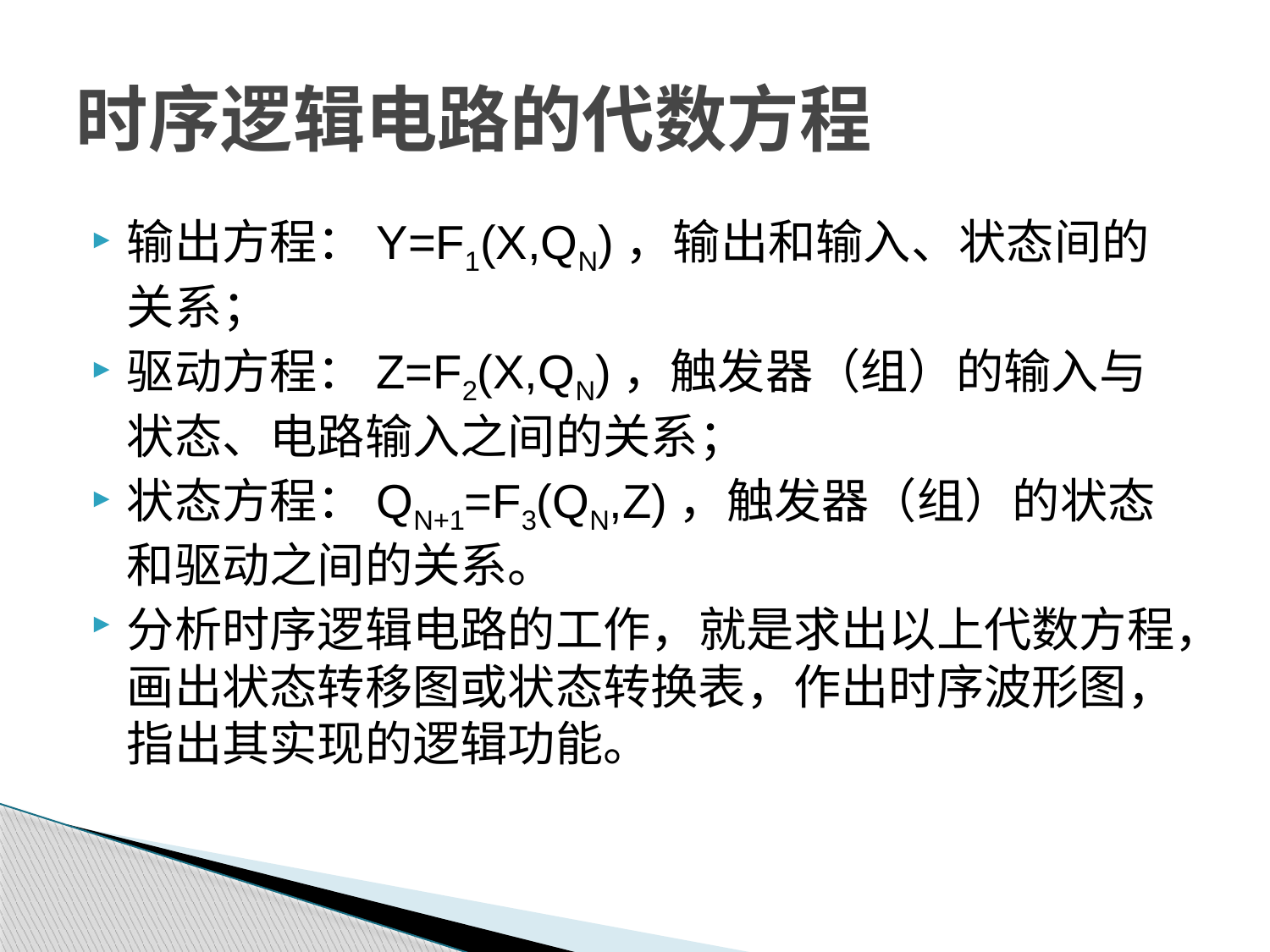

# 时序逻辑电路的代数方程
输出方程：Y=F1(X,QN)，输出和输入、状态间的关系；
驱动方程：Z=F2(X,QN)，触发器（组）的输入与状态、电路输入之间的关系；
状态方程：QN+1=F3(QN,Z)，触发器（组）的状态和驱动之间的关系。
分析时序逻辑电路的工作，就是求出以上代数方程，画出状态转移图或状态转换表，作出时序波形图，指出其实现的逻辑功能。